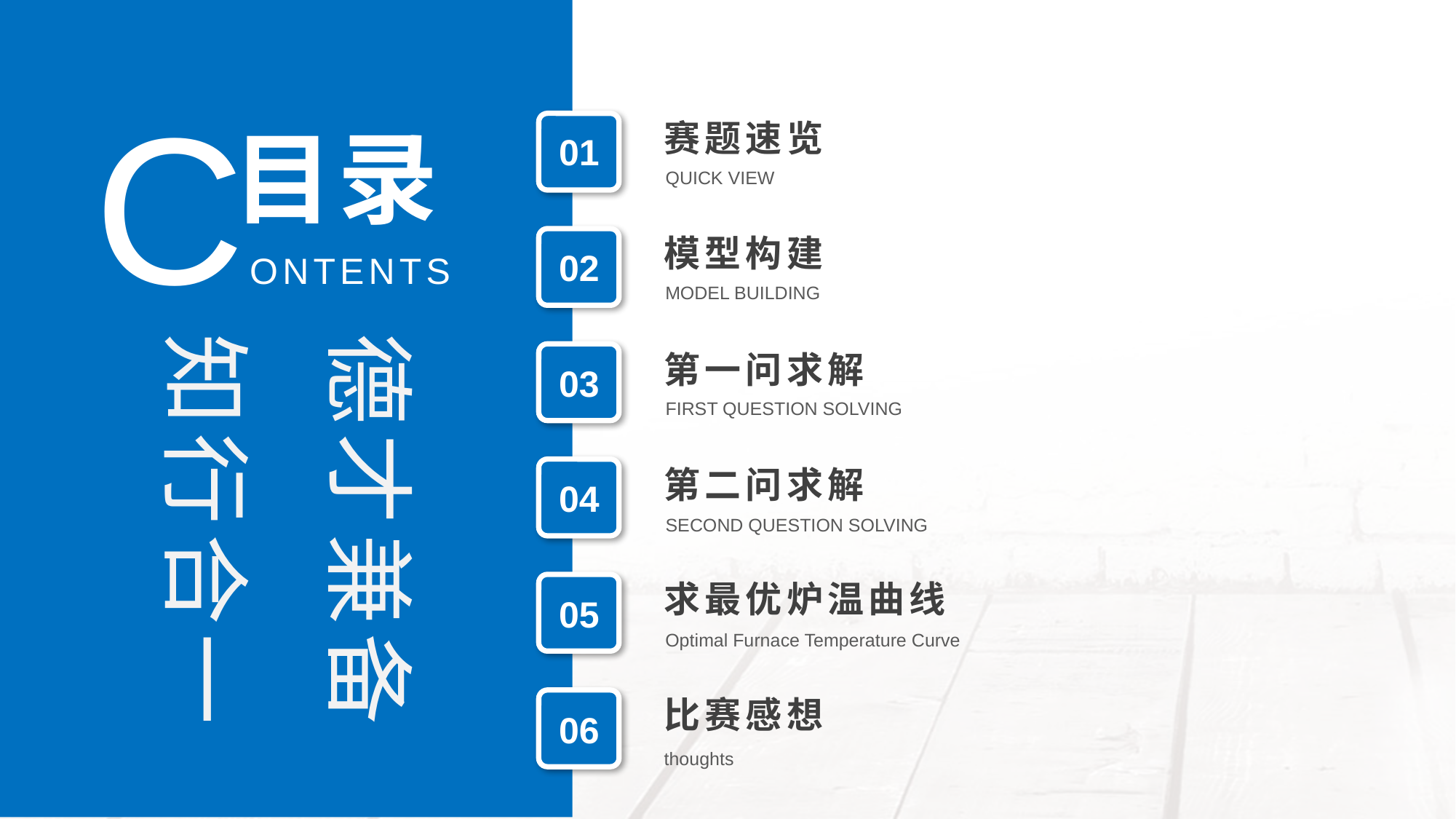

CONTENTS
目录
赛题速览

01
QUICK VIEW
模型构建

02
MODEL BUILDING
德才兼备
知行合一
第一问求解

03
FIRST QUESTION SOLVING
第二问求解

04
SECOND QUESTION SOLVING
求最优炉温曲线

05
Optimal Furnace Temperature Curve
比赛感想

06
thoughts